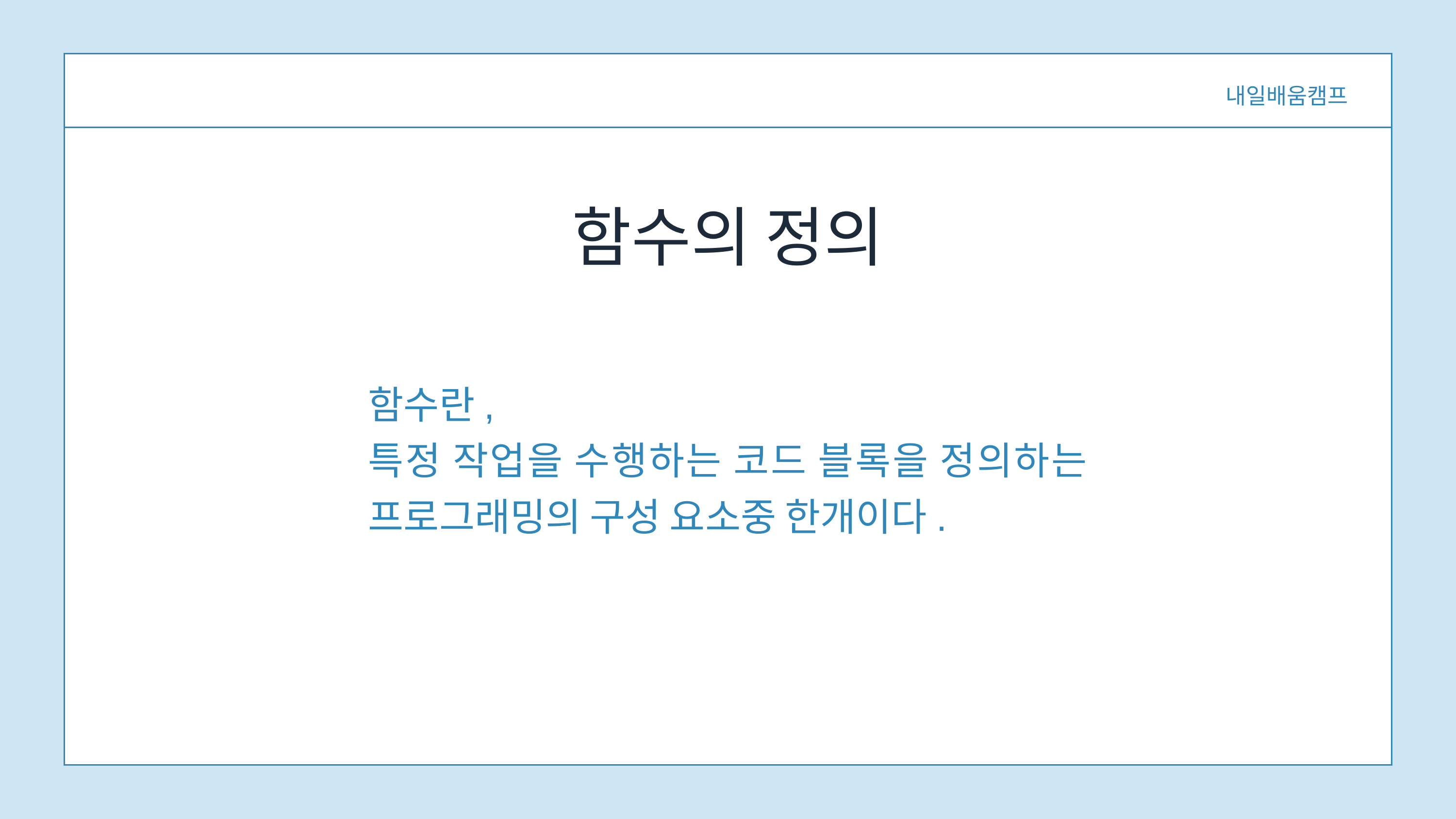

내일배움캠프

함수의 정의
함수란,
특정 작업을 수행하는 코드 블록을 정의하는 프로그래밍의 구성 요소중 한개이다.